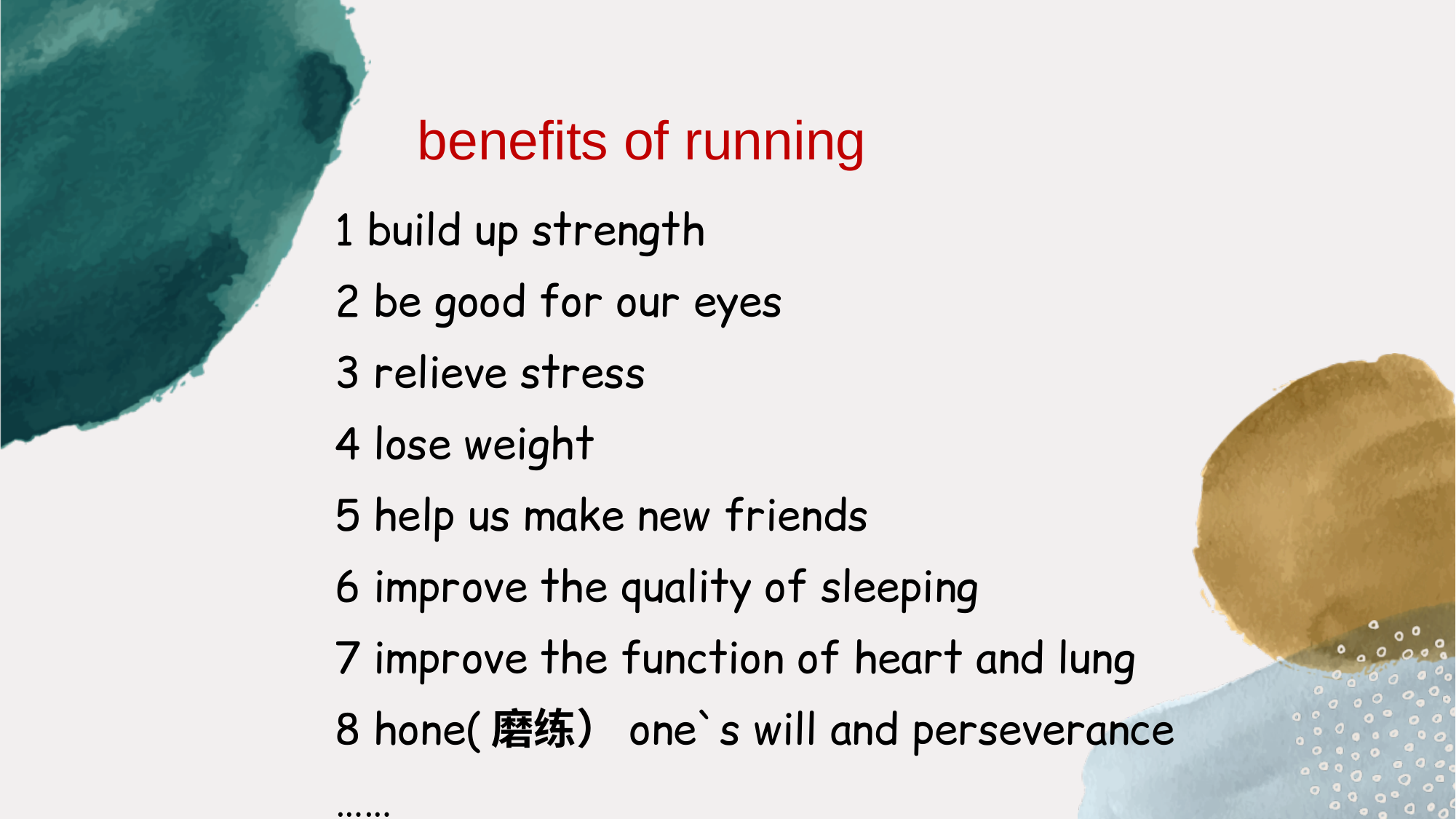

benefits of running
1 build up strength
2 be good for our eyes
3 relieve stress
4 lose weight
5 help us make new friends
6 improve the quality of sleeping
7 improve the function of heart and lung
8 hone(磨练）one`s will and perseverance
……